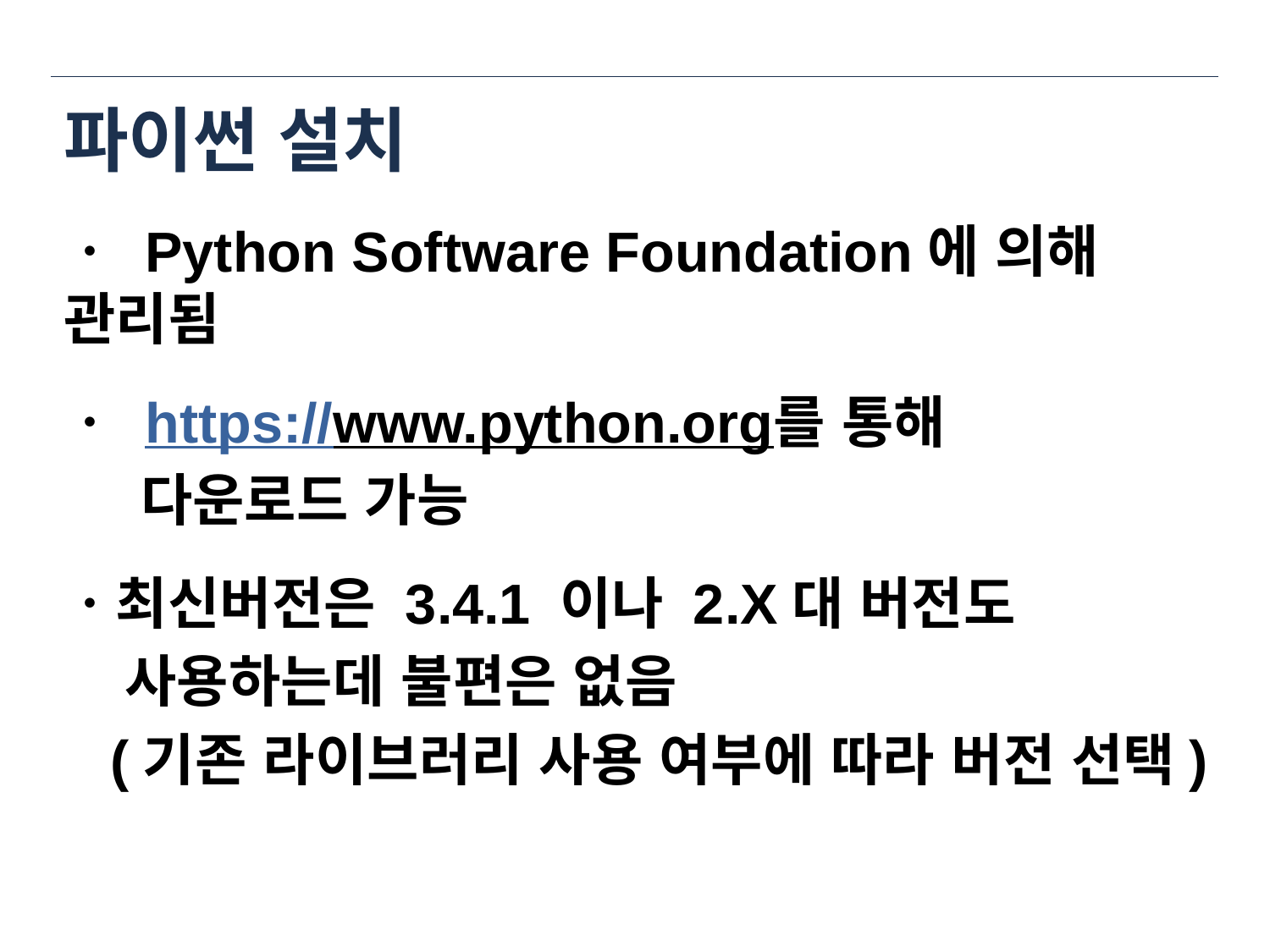

# 파이썬 설치
ㆍ Python Software Foundation에 의해 관리됨
ㆍ https://www.python.org를 통해
    다운로드 가능
ㆍ최신버전은 3.4.1 이나 2.X대 버전도
   사용하는데 불편은 없음
   (기존 라이브러리 사용 여부에 따라 버전 선택)